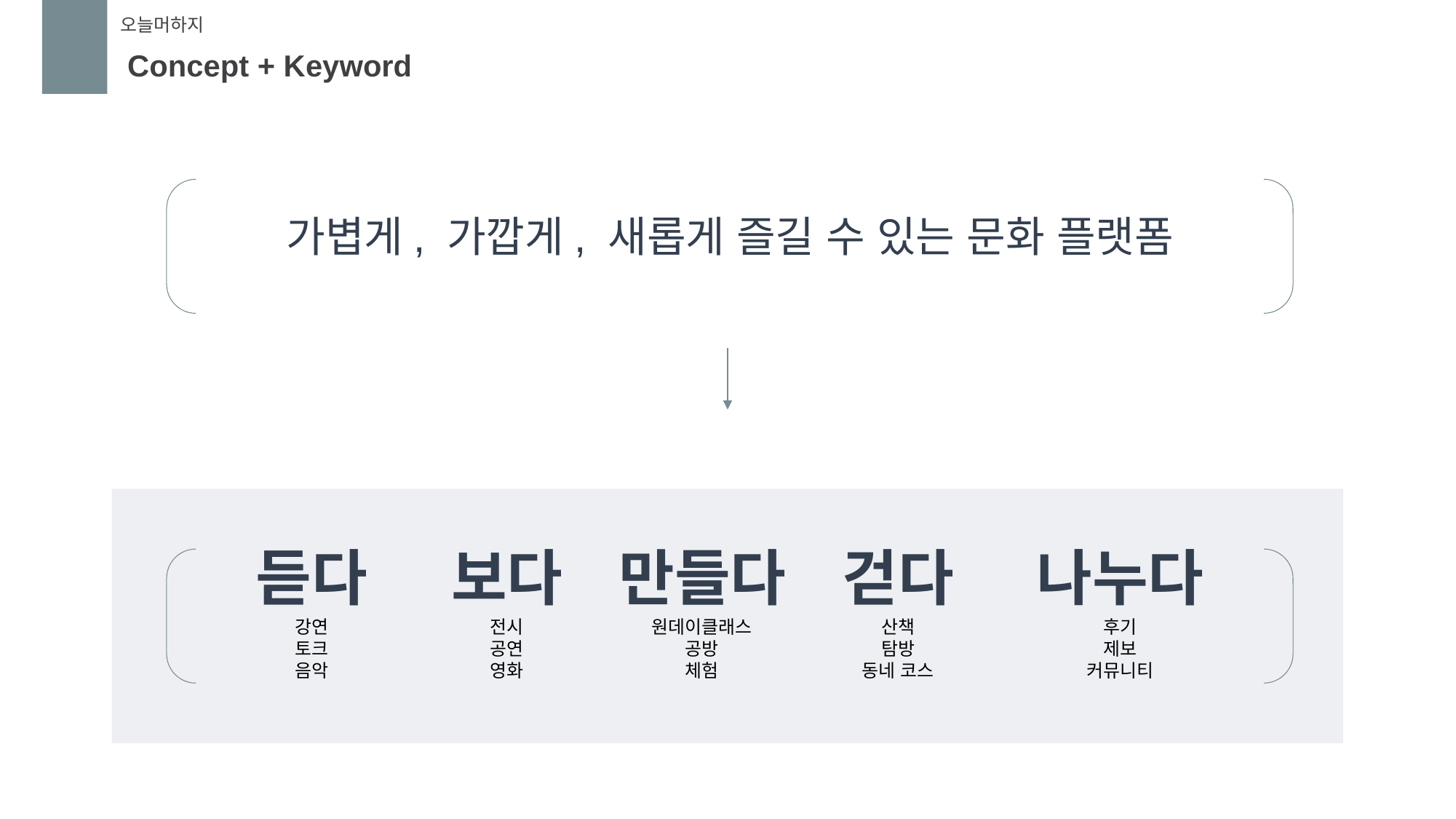

오늘머하지
Concept + Keyword

가볍게, 가깝게, 새롭게 즐길 수 있는 문화 플랫폼

듣다
보다
만들다
걷다
나누다

강연
토크
음악
전시
공연
영화
원데이클래스
공방
체험
산책
탐방
동네 코스
후기
제보
커뮤니티